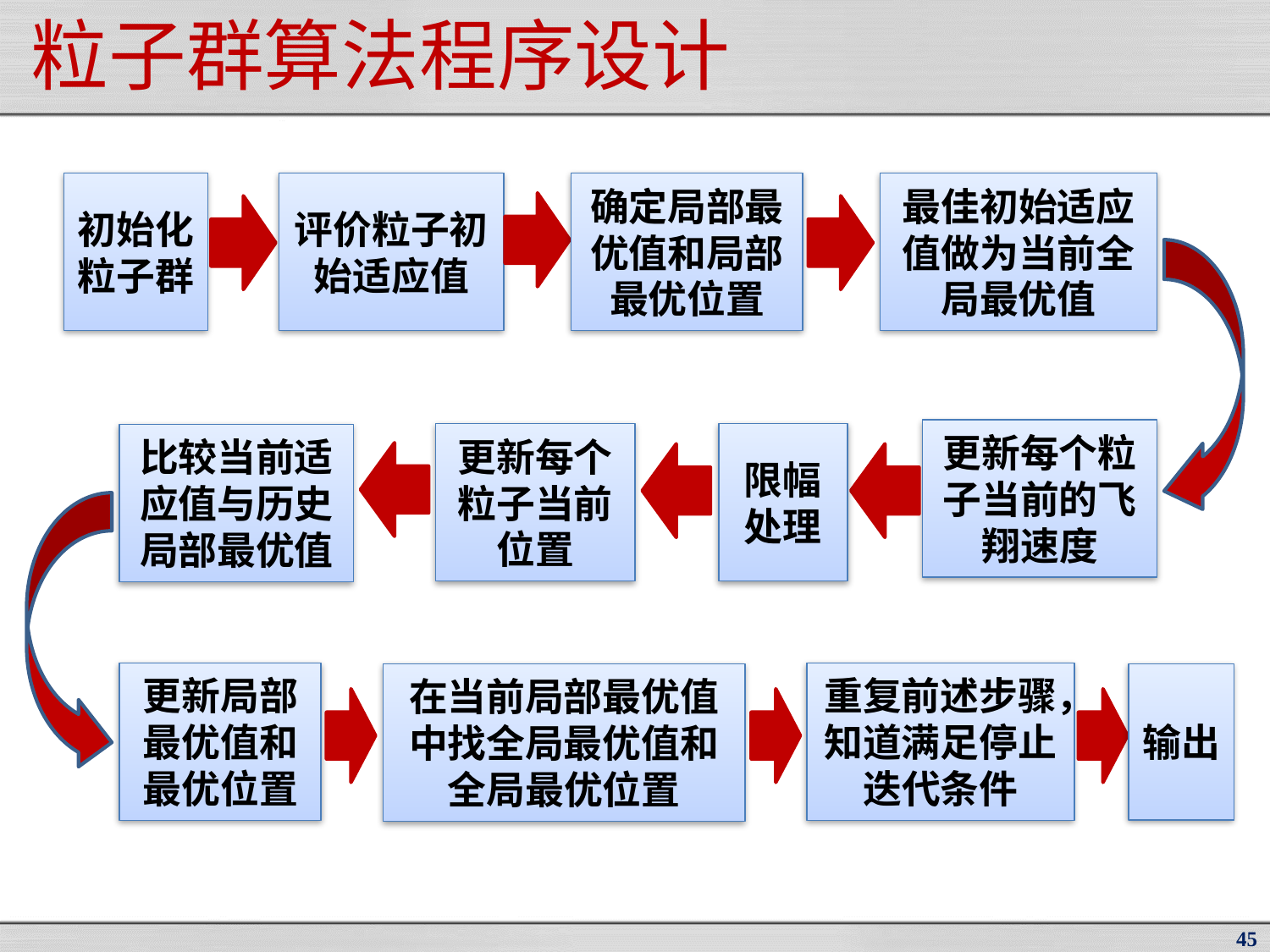

# 粒子群算法程序设计
初始化粒子群
评价粒子初始适应值
确定局部最优值和局部最优位置
最佳初始适应值做为当前全局最优值

更新每个粒子当前的飞翔速度
更新每个粒子当前位置
限幅处理
比较当前适应值与历史局部最优值

更新局部最优值和最优位置
重复前述步骤，知道满足停止迭代条件
输出
在当前局部最优值中找全局最优值和全局最优位置

45